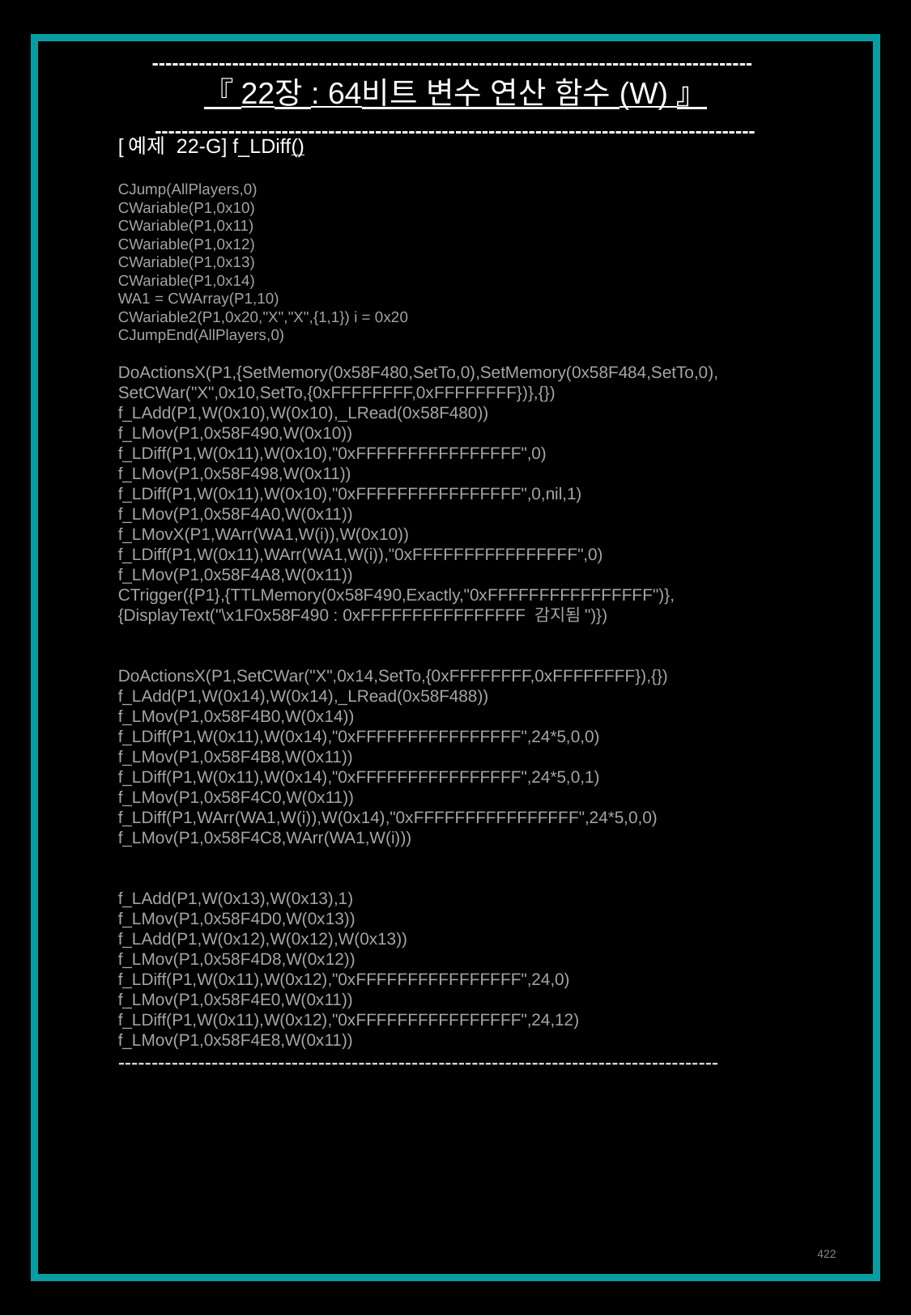

------------------------------------------------------------------------------------------
『 22장 : 64비트 변수 연산 함수 (W) 』
------------------------------------------------------------------------------------------
[예제 22-G] f_LDiff()

CJump(AllPlayers,0)
CWariable(P1,0x10)
CWariable(P1,0x11)
CWariable(P1,0x12)
CWariable(P1,0x13)
CWariable(P1,0x14)
WA1 = CWArray(P1,10)
CWariable2(P1,0x20,"X","X",{1,1}) i = 0x20
CJumpEnd(AllPlayers,0)

DoActionsX(P1,{SetMemory(0x58F480,SetTo,0),SetMemory(0x58F484,SetTo,0),
SetCWar("X",0x10,SetTo,{0xFFFFFFFF,0xFFFFFFFF})},{})
f_LAdd(P1,W(0x10),W(0x10),_LRead(0x58F480))
f_LMov(P1,0x58F490,W(0x10))
f_LDiff(P1,W(0x11),W(0x10),"0xFFFFFFFFFFFFFFFF",0)
f_LMov(P1,0x58F498,W(0x11))
f_LDiff(P1,W(0x11),W(0x10),"0xFFFFFFFFFFFFFFFF",0,nil,1)
f_LMov(P1,0x58F4A0,W(0x11))
f_LMovX(P1,WArr(WA1,W(i)),W(0x10))
f_LDiff(P1,W(0x11),WArr(WA1,W(i)),"0xFFFFFFFFFFFFFFFF",0)
f_LMov(P1,0x58F4A8,W(0x11))
CTrigger({P1},{TTLMemory(0x58F490,Exactly,"0xFFFFFFFFFFFFFFFF")},
{DisplayText("\x1F0x58F490 : 0xFFFFFFFFFFFFFFFF 감지됨")})

DoActionsX(P1,SetCWar("X",0x14,SetTo,{0xFFFFFFFF,0xFFFFFFFF}),{})
f_LAdd(P1,W(0x14),W(0x14),_LRead(0x58F488))
f_LMov(P1,0x58F4B0,W(0x14))
f_LDiff(P1,W(0x11),W(0x14),"0xFFFFFFFFFFFFFFFF",24*5,0,0)
f_LMov(P1,0x58F4B8,W(0x11))
f_LDiff(P1,W(0x11),W(0x14),"0xFFFFFFFFFFFFFFFF",24*5,0,1)
f_LMov(P1,0x58F4C0,W(0x11))
f_LDiff(P1,WArr(WA1,W(i)),W(0x14),"0xFFFFFFFFFFFFFFFF",24*5,0,0)
f_LMov(P1,0x58F4C8,WArr(WA1,W(i)))

f_LAdd(P1,W(0x13),W(0x13),1)
f_LMov(P1,0x58F4D0,W(0x13))
f_LAdd(P1,W(0x12),W(0x12),W(0x13))
f_LMov(P1,0x58F4D8,W(0x12))
f_LDiff(P1,W(0x11),W(0x12),"0xFFFFFFFFFFFFFFFF",24,0)
f_LMov(P1,0x58F4E0,W(0x11))
f_LDiff(P1,W(0x11),W(0x12),"0xFFFFFFFFFFFFFFFF",24,12)
f_LMov(P1,0x58F4E8,W(0x11))
------------------------------------------------------------------------------------------
422